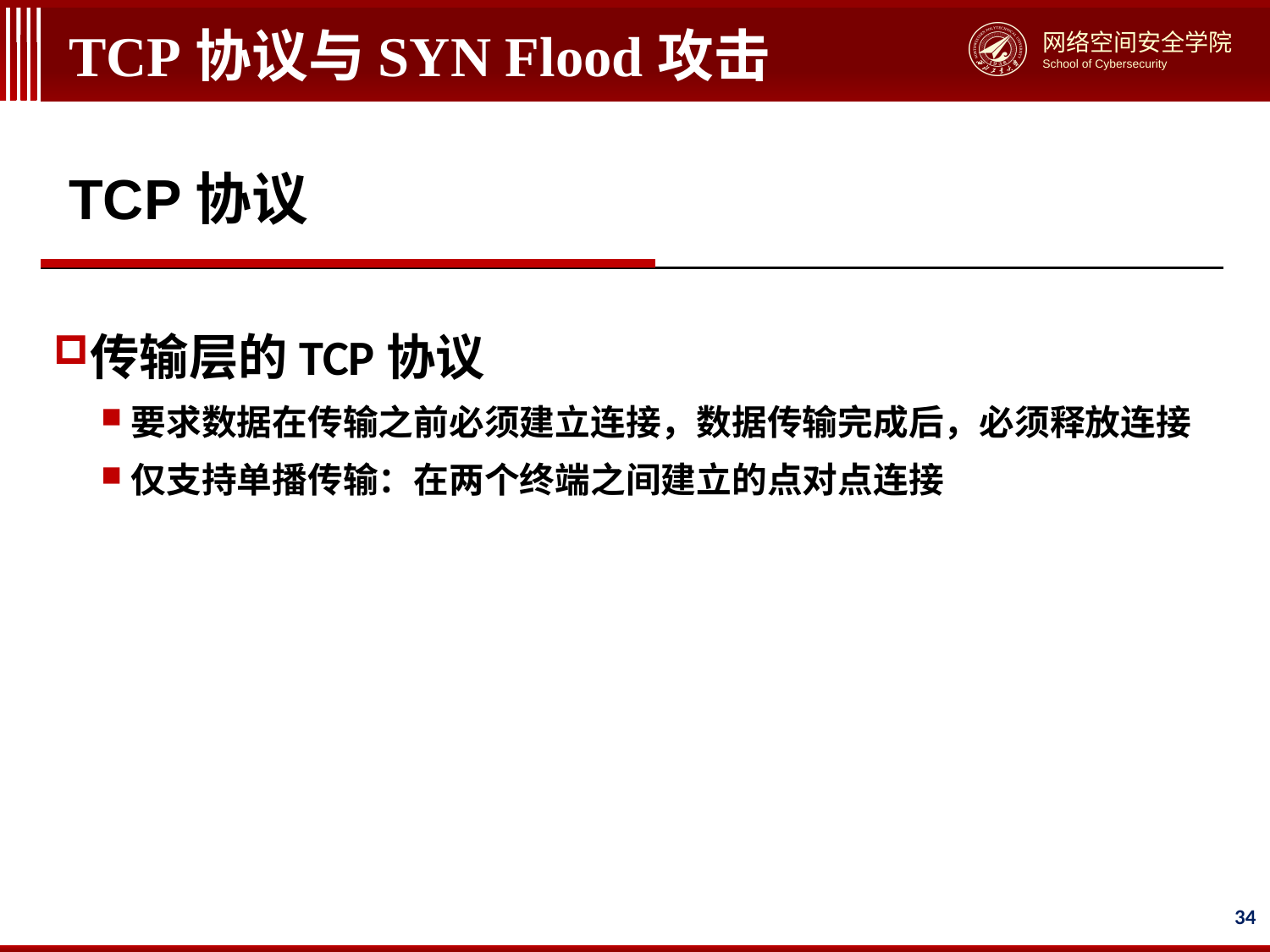

# TCP协议与SYN Flood攻击
TCP协议
传输层的TCP协议
要求数据在传输之前必须建立连接，数据传输完成后，必须释放连接
仅支持单播传输：在两个终端之间建立的点对点连接